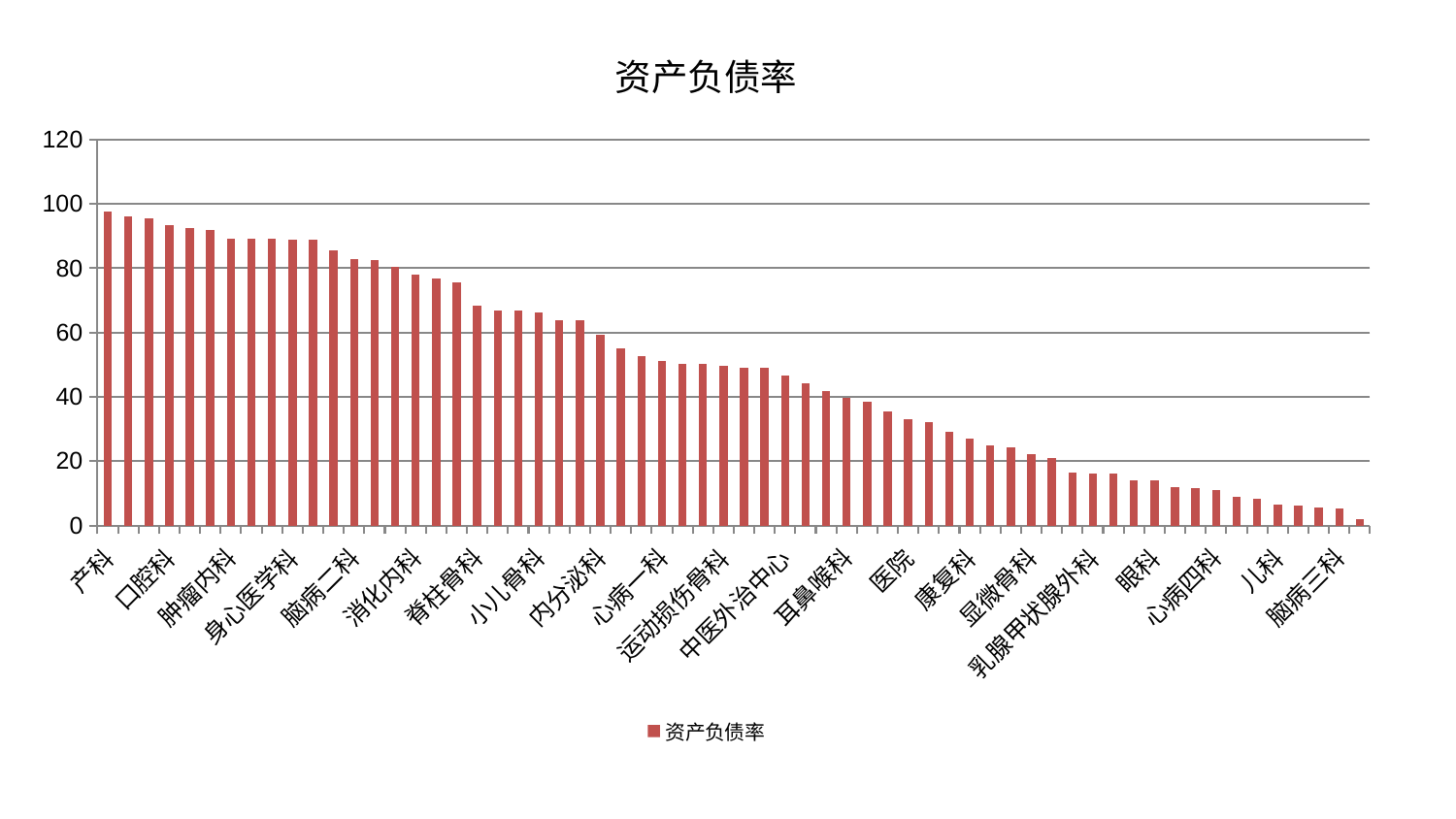

### Chart: 资产负债率

| Category | 资产负债率 |
|---|---|
| 产科 | 97.78920253673635 |
| 小儿推拿科 | 96.22592376958991 |
| 普通外科 | 95.4364885122972 |
| 口腔科 | 93.29165863059437 |
| 血液科 | 92.65813636232596 |
| 肾脏内科 | 91.87250418848541 |
| 肿瘤内科 | 89.23510413347822 |
| 肛肠科 | 89.13014092759201 |
| 老年医学科 | 89.09336867393276 |
| 身心医学科 | 88.98205714876714 |
| 脾胃病科 | 88.77495916494343 |
| 重症医学科 | 85.51071615438597 |
| 脑病二科 | 82.76433338958633 |
| 泌尿外科 | 82.69408112326656 |
| 妇科妇二科合并 | 80.28503185869398 |
| 消化内科 | 78.05383405127142 |
| 肾病科 | 76.9390880284361 |
| 推拿科 | 75.50234306133723 |
| 脊柱骨科 | 68.40050282510421 |
| 皮肤科 | 66.85573980369665 |
| 神经外科 | 66.79238633823148 |
| 小儿骨科 | 66.171804516739 |
| 治未病中心 | 63.857776845954305 |
| 胸外科 | 63.7671521681344 |
| 内分泌科 | 59.36721541828904 |
| 周围血管科 | 55.198678757299604 |
| 心病三科 | 52.558660468157136 |
| 心病一科 | 51.09091162673734 |
| 关节骨科 | 50.2772527872881 |
| 神经内科 | 50.13781367224348 |
| 运动损伤骨科 | 49.56513303161165 |
| 脑病一科 | 49.128325014368414 |
| 中医经典科 | 49.04997672818692 |
| 中医外治中心 | 46.64807549361236 |
| 呼吸内科 | 44.23982198803982 |
| 东区重症医学科 | 41.919950177831836 |
| 耳鼻喉科 | 39.657678792249776 |
| 针灸科 | 38.533665509781216 |
| 东区肾病科 | 35.43544889102381 |
| 医院 | 33.19082946359542 |
| 肝胆外科 | 32.15747613456219 |
| 美容皮肤科 | 29.247976767194306 |
| 康复科 | 27.016545941426727 |
| 心病二科 | 25.017418917878164 |
| 妇二科 | 24.442446010567863 |
| 显微骨科 | 22.07224529796179 |
| 脾胃科消化科合并 | 20.975197747911455 |
| 微创骨科 | 16.545714068105898 |
| 乳腺甲状腺外科 | 16.249718206942987 |
| 综合内科 | 16.173225780592325 |
| 创伤骨科 | 14.014635926295437 |
| 眼科 | 13.92584182006782 |
| 骨科 | 12.00849920470526 |
| 心血管内科 | 11.761818725010365 |
| 心病四科 | 10.947821459857288 |
| 妇科 | 8.838551051650523 |
| 西区重症医学科 | 8.304864335611594 |
| 儿科 | 6.634041451422812 |
| 男科 | 6.173486235055936 |
| 肝病科 | 5.671882401542483 |
| 脑病三科 | 5.4094192211047165 |
| 风湿病科 | 1.9051873276136444 |
118